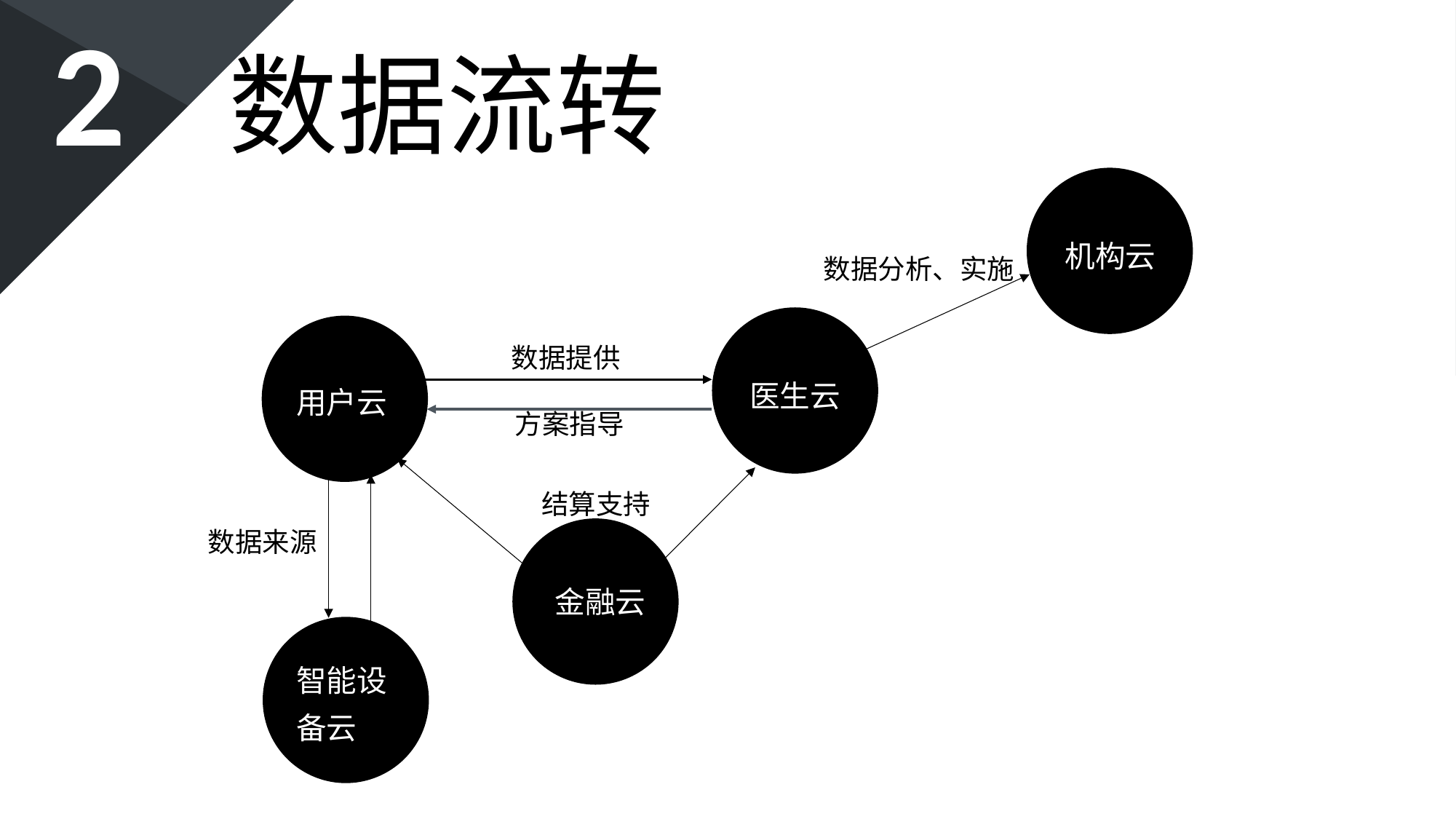

2
数据流转

机构云
数据分析、实施

数据提供
医生云
用户云
方案指导
结算支持

数据来源
金融云

智能设  备云